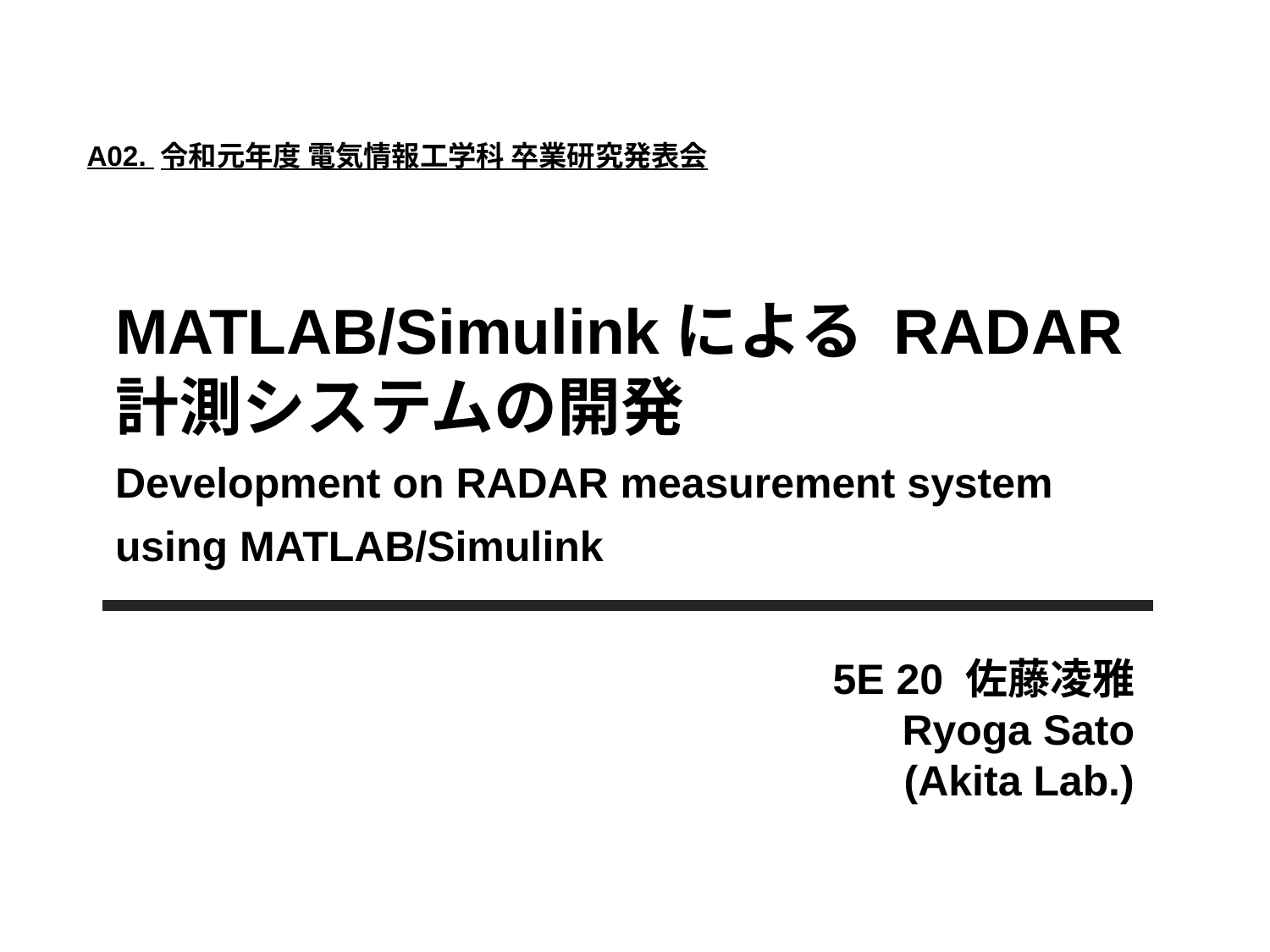

A02. 令和元年度 電気情報工学科 卒業研究発表会
# MATLAB/Simulinkによる RADAR計測システムの開発
Development on RADAR measurement system
using MATLAB/Simulink
5E 20 佐藤凌雅
Ryoga Sato
(Akita Lab.)